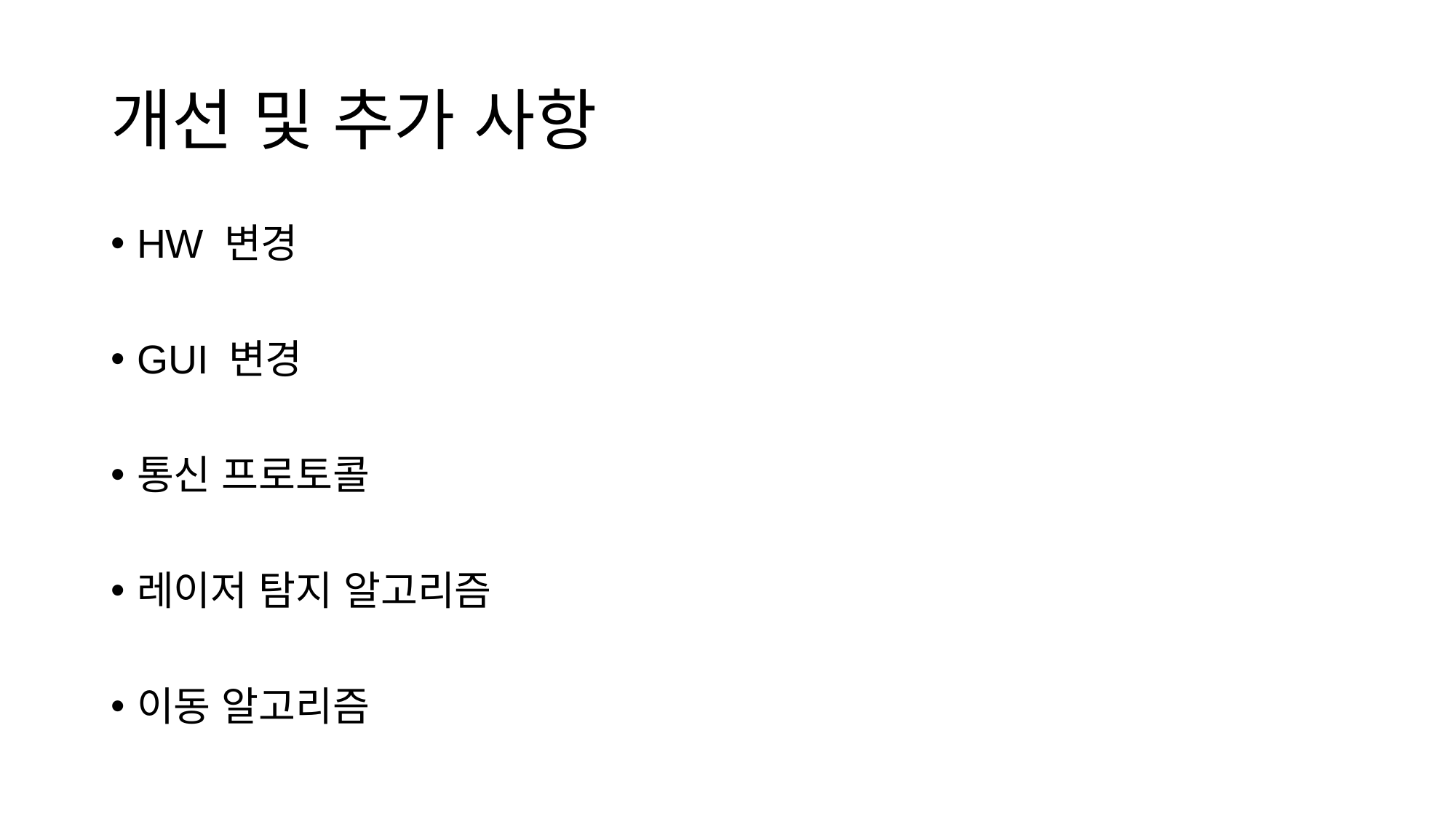

# 개선 및 추가 사항
HW 변경

GUI 변경

통신 프로토콜

레이저 탐지 알고리즘

이동 알고리즘